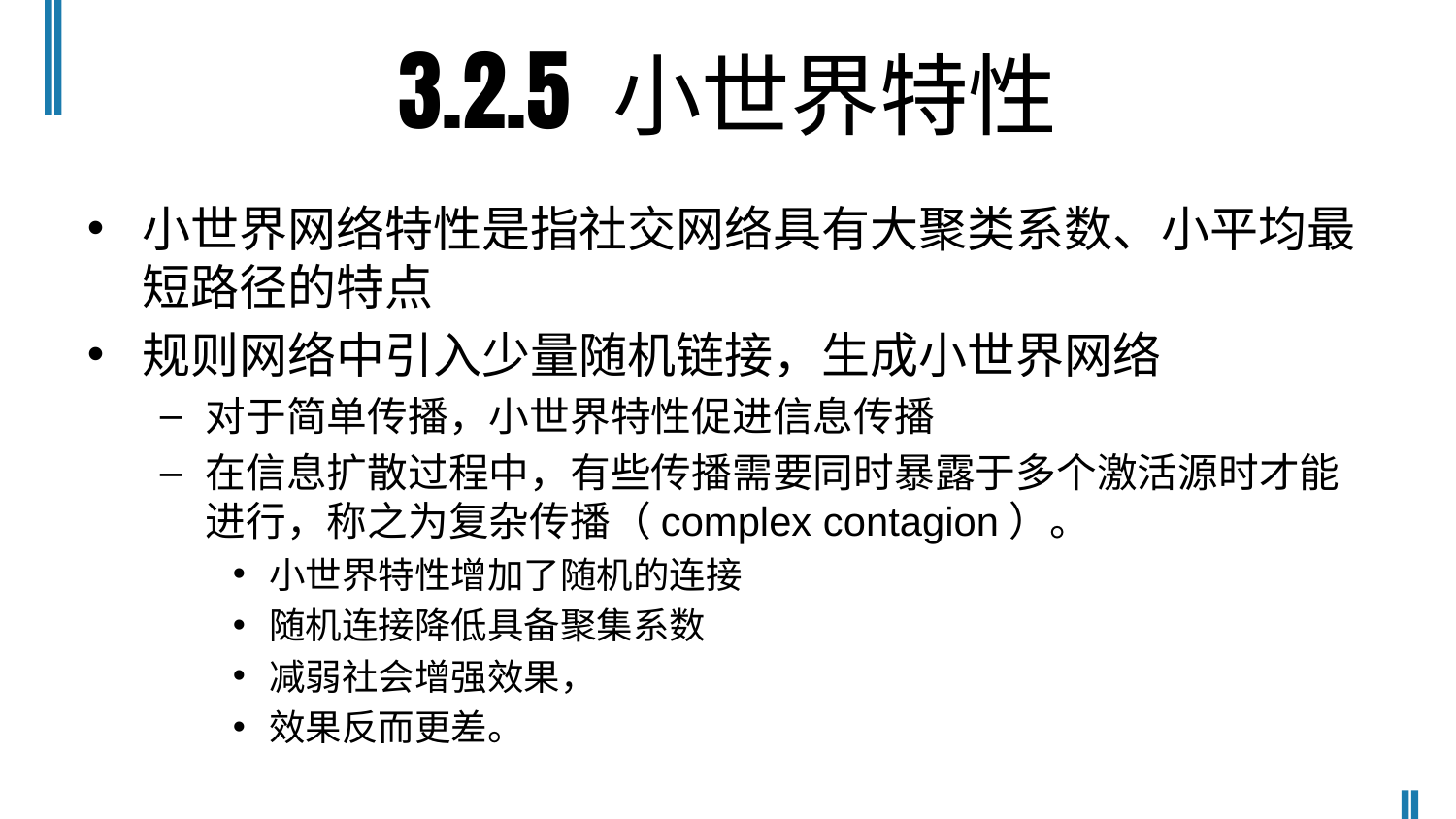

# 3.2.5 小世界特性
小世界网络特性是指社交网络具有大聚类系数、小平均最短路径的特点
规则网络中引入少量随机链接，生成小世界网络
对于简单传播，小世界特性促进信息传播
在信息扩散过程中，有些传播需要同时暴露于多个激活源时才能进行，称之为复杂传播（complex contagion）。
小世界特性增加了随机的连接
随机连接降低具备聚集系数
减弱社会增强效果，
效果反而更差。